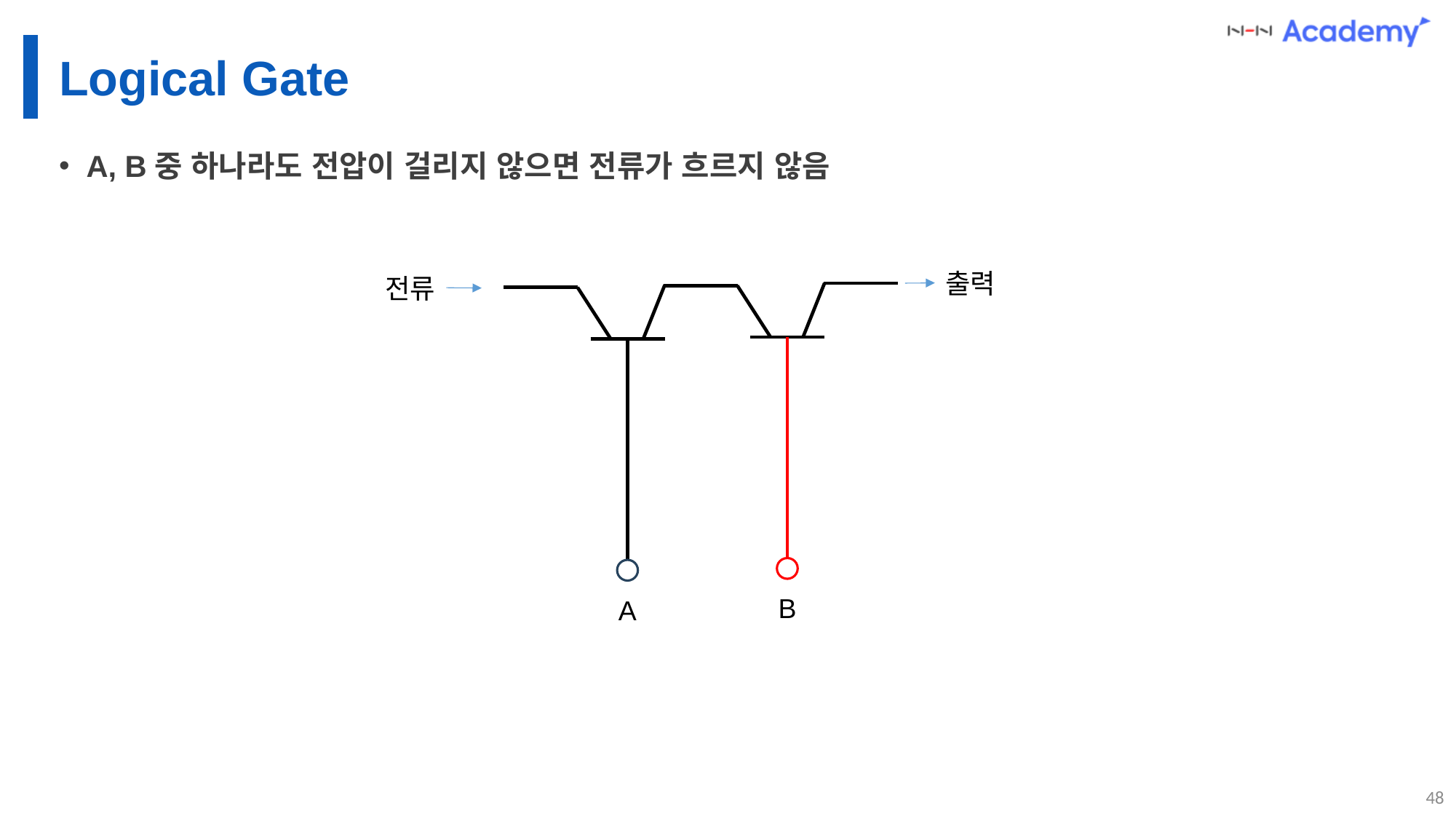

# Logical Gate
A, B중 하나라도 전압이 걸리지 않으면 전류가 흐르지 않음
출력
전류

B
A
48